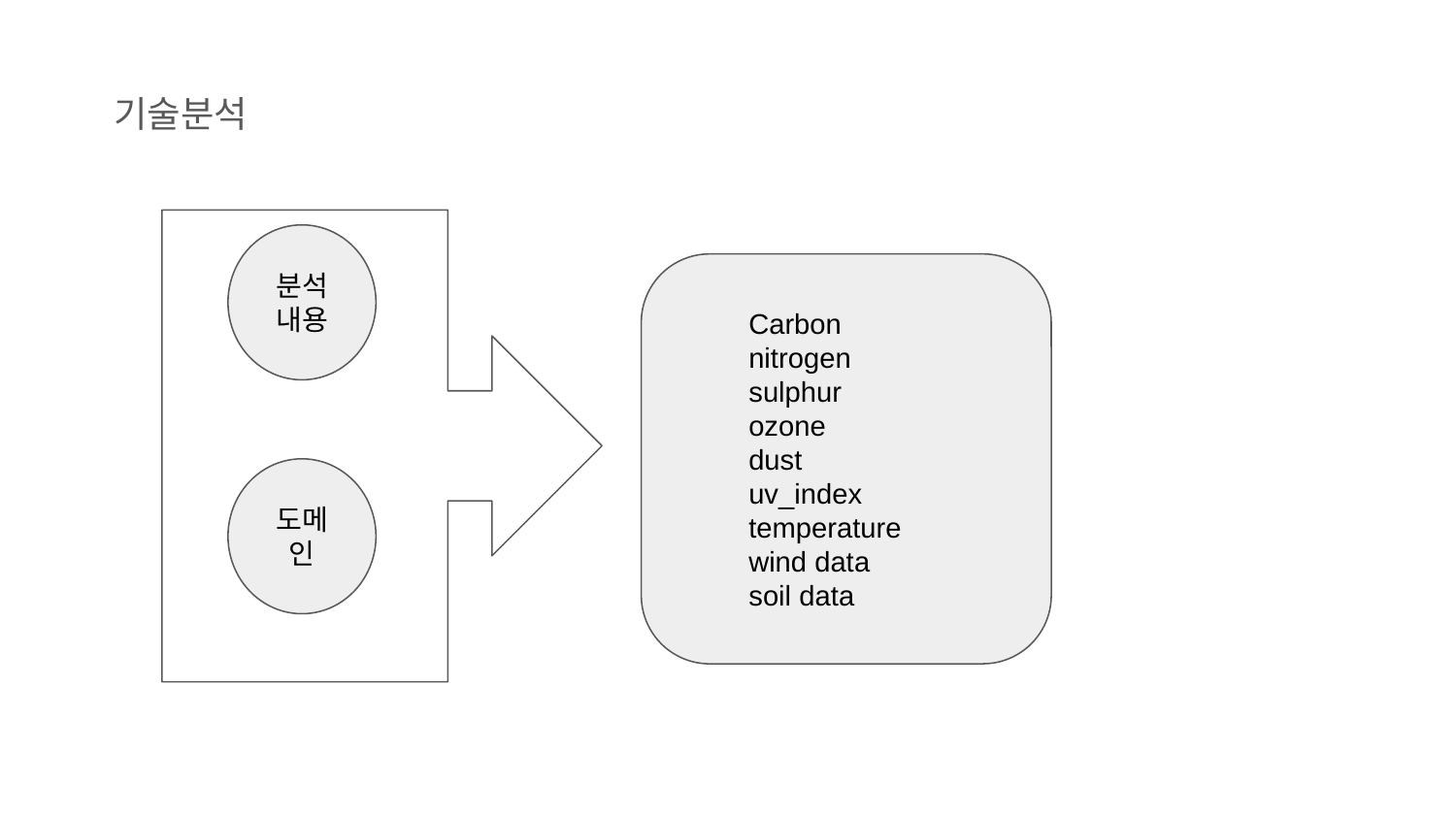

# 기술분석

분석 내용
Carbon
nitrogen
sulphur
ozone
dust
uv_index
temperature
wind data
soil data
도메인